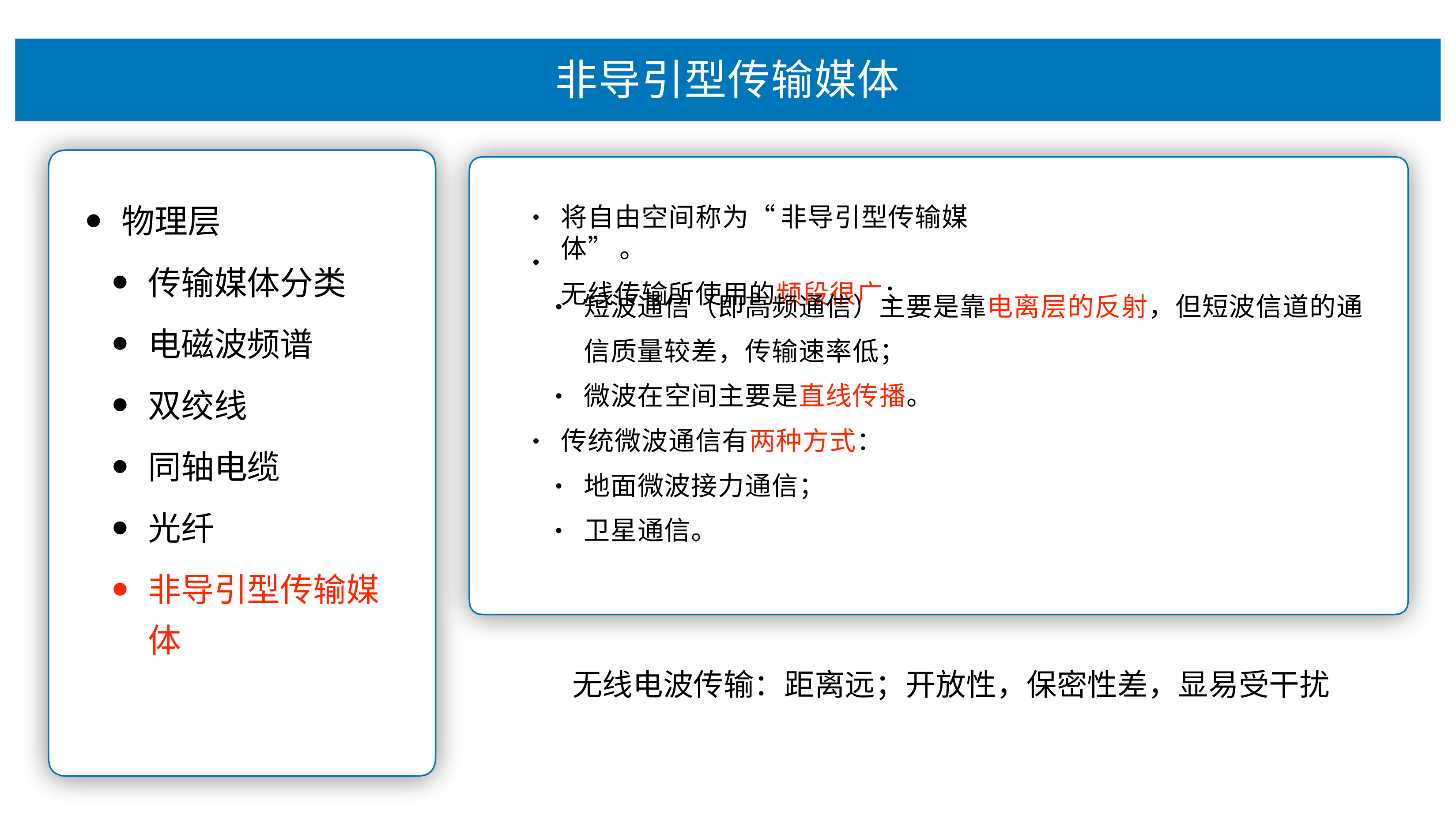

# ⾮导引型传输媒体

将⾃由空间称为“⾮导引型传输媒体”。
⽆线传输所使⽤的频段很⼴：
物理层
传输媒体分类
电磁波频谱
双绞线
同轴电缆
光纤
⾮导引型传输媒 体
•
•
短波通信（即⾼频通信）主要是靠电离层的反射，但短波信道的通 信质量较差，传输速率低；
微波在空间主要是直线传播。
•
•
传统微波通信有两种⽅式：
•
地⾯微波接⼒通信； 卫星通信。
•
•
⽆线电波传输：距离远；开放性，保密性差，显易受⼲扰